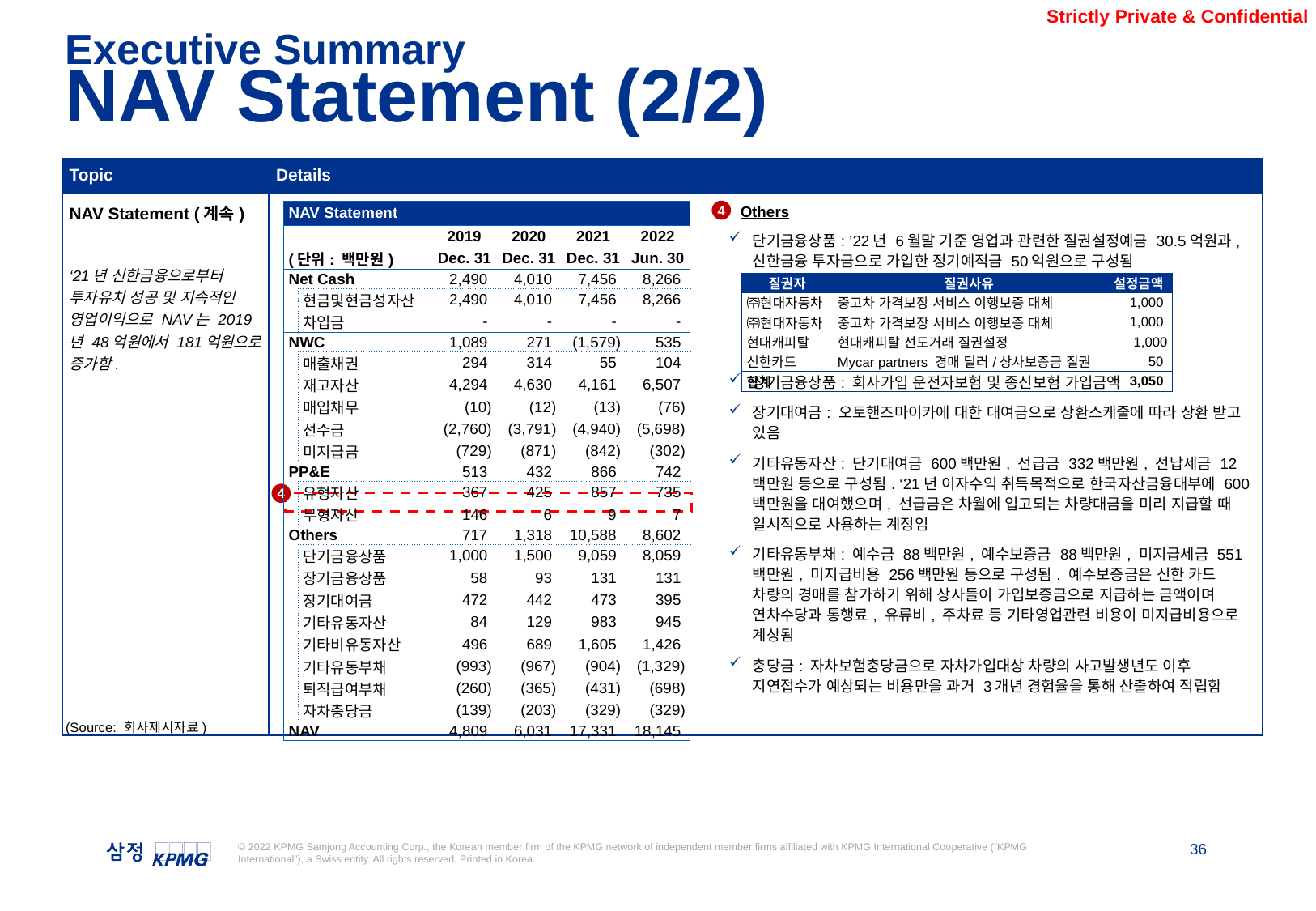

Executive Summary
NAV Statement (2/2)
| Topic | Details |
| --- | --- |
| NAV Statement (계속) ‘21년 신한금융으로부터 투자유치 성공 및 지속적인 영업이익으로 NAV는 2019년 48억원에서 181억원으로 증가함. | Others 단기금융상품: ’22년 6월말 기준 영업과 관련한 질권설정예금 30.5억원과, 신한금융 투자금으로 가입한 정기예적금 50억원으로 구성됨 장기금융상품: 회사가입 운전자보험 및 종신보험 가입금액 장기대여금: 오토핸즈마이카에 대한 대여금으로 상환스케줄에 따라 상환 받고 있음 기타유동자산: 단기대여금 600백만원, 선급금 332백만원, 선납세금 12백만원 등으로 구성됨. ‘21년 이자수익 취득목적으로 한국자산금융대부에 600백만원을 대여했으며, 선급금은 차월에 입고되는 차량대금을 미리 지급할 때 일시적으로 사용하는 계정임 기타유동부채: 예수금 88백만원, 예수보증금 88백만원, 미지급세금 551백만원, 미지급비용 256백만원 등으로 구성됨. 예수보증금은 신한 카드 차량의 경매를 참가하기 위해 상사들이 가입보증금으로 지급하는 금액이며 연차수당과 통행료, 유류비, 주차료 등 기타영업관련 비용이 미지급비용으로 계상됨 충당금: 자차보험충당금으로 자차가입대상 차량의 사고발생년도 이후 지연접수가 예상되는 비용만을 과거 3개년 경험율을 통해 산출하여 적립함 |
4
| NAV Statement |  |  |  |  |  |
| --- | --- | --- | --- | --- | --- |
|  |  | 2019 | 2020 | 2021 | 2022 |
| (단위: 백만원) |  | Dec. 31 | Dec. 31 | Dec. 31 | Jun. 30 |
| Net Cash |  | 2,490 | 4,010 | 7,456 | 8,266 |
|  | 현금및현금성자산 | 2,490 | 4,010 | 7,456 | 8,266 |
|  | 차입금 | - | - | - | - |
| NWC |  | 1,089 | 271 | (1,579) | 535 |
|  | 매출채권 | 294 | 314 | 55 | 104 |
|  | 재고자산 | 4,294 | 4,630 | 4,161 | 6,507 |
|  | 매입채무 | (10) | (12) | (13) | (76) |
|  | 선수금 | (2,760) | (3,791) | (4,940) | (5,698) |
|  | 미지급금 | (729) | (871) | (842) | (302) |
| PP&E |  | 513 | 432 | 866 | 742 |
|  | 유형자산 | 367 | 425 | 857 | 735 |
|  | 무형자산 | 146 | 6 | 9 | 7 |
| Others |  | 717 | 1,318 | 10,588 | 8,602 |
|  | 단기금융상품 | 1,000 | 1,500 | 9,059 | 8,059 |
|  | 장기금융상품 | 58 | 93 | 131 | 131 |
|  | 장기대여금 | 472 | 442 | 473 | 395 |
|  | 기타유동자산 | 84 | 129 | 983 | 945 |
|  | 기타비유동자산 | 496 | 689 | 1,605 | 1,426 |
|  | 기타유동부채 | (993) | (967) | (904) | (1,329) |
|  | 퇴직급여부채 | (260) | (365) | (431) | (698) |
|  | 자차충당금 | (139) | (203) | (329) | (329) |
| NAV |  | 4,809 | 6,031 | 17,331 | 18,145 |
| 질권자 | 질권사유 | 설정금액 |
| --- | --- | --- |
| ㈜현대자동차 | 중고차 가격보장 서비스 이행보증 대체 | 1,000 |
| ㈜현대자동차 | 중고차 가격보장 서비스 이행보증 대체 | 1,000 |
| 현대캐피탈 | 현대캐피탈 선도거래 질권설정 | 1,000 |
| 신한카드 | Mycar partners 경매 딜러/상사보증금 질권 | 50 |
| 합계 |  | 3,050 |
4

(Source: 회사제시자료)